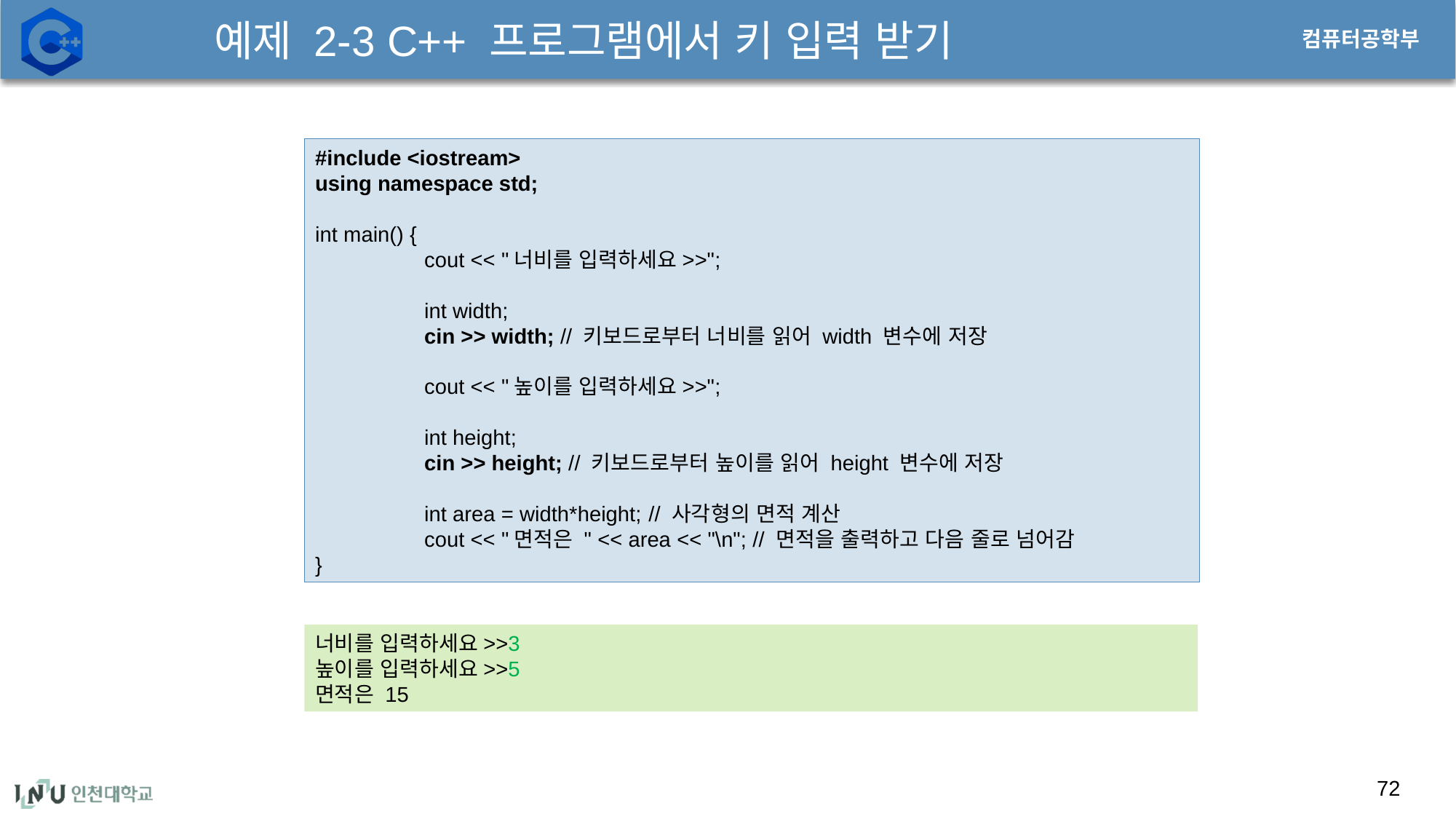

# 예제 2-3 C++ 프로그램에서 키 입력 받기
72
#include <iostream>
using namespace std;

int main() {
	cout << "너비를 입력하세요>>";

	int width;
	cin >> width; // 키보드로부터 너비를 읽어 width 변수에 저장

	cout << "높이를 입력하세요>>";

	int height;
	cin >> height; // 키보드로부터 높이를 읽어 height 변수에 저장

	int area = width*height;	 // 사각형의 면적 계산
	cout << "면적은 " << area << "\n"; // 면적을 출력하고 다음 줄로 넘어감
}
너비를 입력하세요>>3
높이를 입력하세요>>5
면적은 15